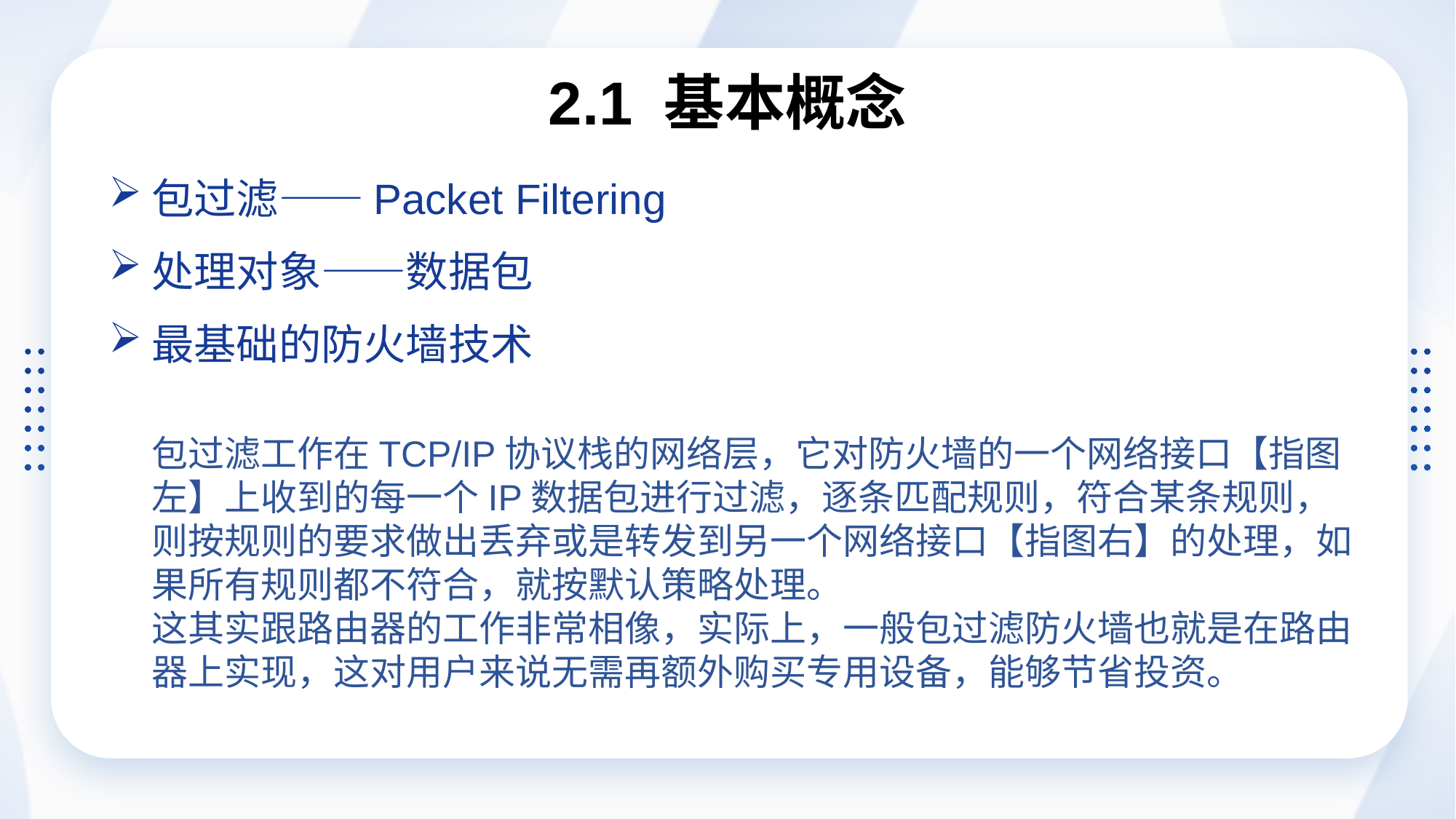

# 2.1 基本概念
包过滤——Packet Filtering
处理对象——数据包
最基础的防火墙技术
包过滤工作在TCP/IP协议栈的网络层，它对防火墙的一个网络接口【指图左】上收到的每一个IP数据包进行过滤，逐条匹配规则，符合某条规则，则按规则的要求做出丢弃或是转发到另一个网络接口【指图右】的处理，如果所有规则都不符合，就按默认策略处理。
这其实跟路由器的工作非常相像，实际上，一般包过滤防火墙也就是在路由器上实现，这对用户来说无需再额外购买专用设备，能够节省投资。